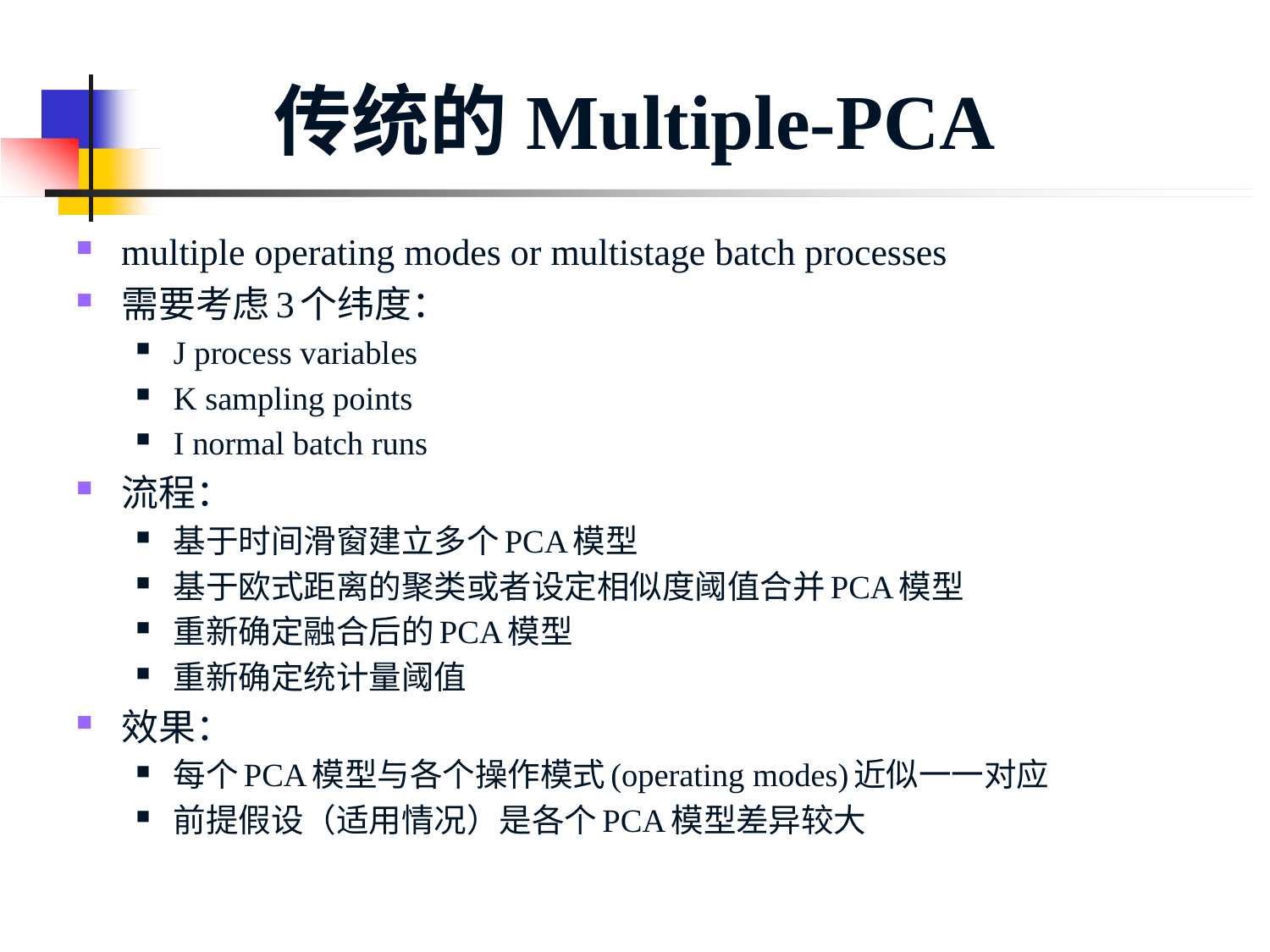

# 传统的Multiple-PCA
multiple operating modes or multistage batch processes
需要考虑3个纬度：
J process variables
K sampling points
I normal batch runs
流程：
基于时间滑窗建立多个PCA模型
基于欧式距离的聚类或者设定相似度阈值合并PCA模型
重新确定融合后的PCA模型
重新确定统计量阈值
效果：
每个PCA模型与各个操作模式(operating modes)近似一一对应
前提假设（适用情况）是各个PCA模型差异较大